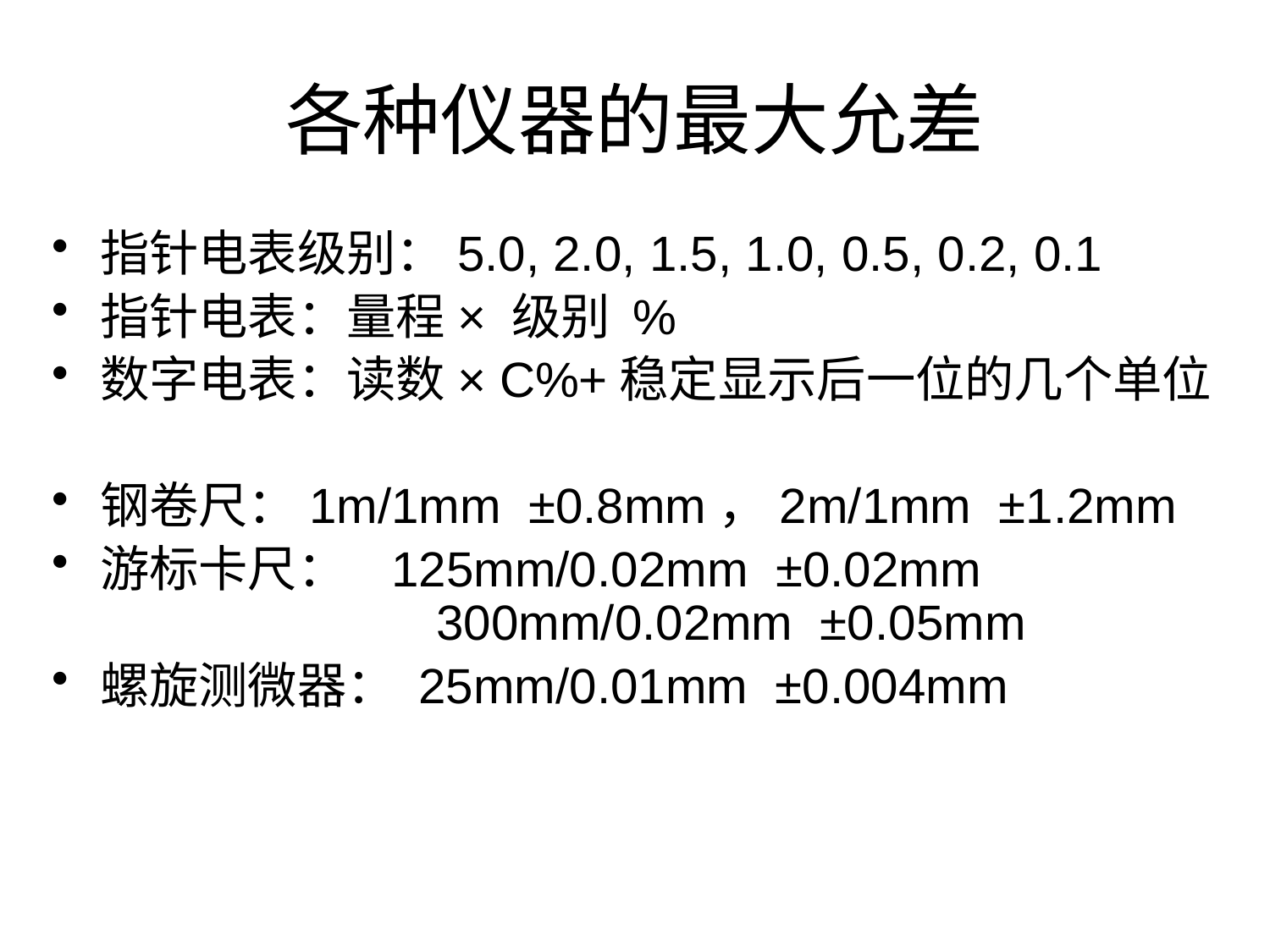

# 各种仪器的最大允差
指针电表级别：5.0, 2.0, 1.5, 1.0, 0.5, 0.2, 0.1
指针电表：量程× 级别 %
数字电表：读数× C%+稳定显示后一位的几个单位

钢卷尺：1m/1mm  ±0.8mm，2m/1mm  ±1.2mm
游标卡尺：   125mm/0.02mm  ±0.02mm
		      300mm/0.02mm  ±0.05mm
螺旋测微器： 25mm/0.01mm  ±0.004mm